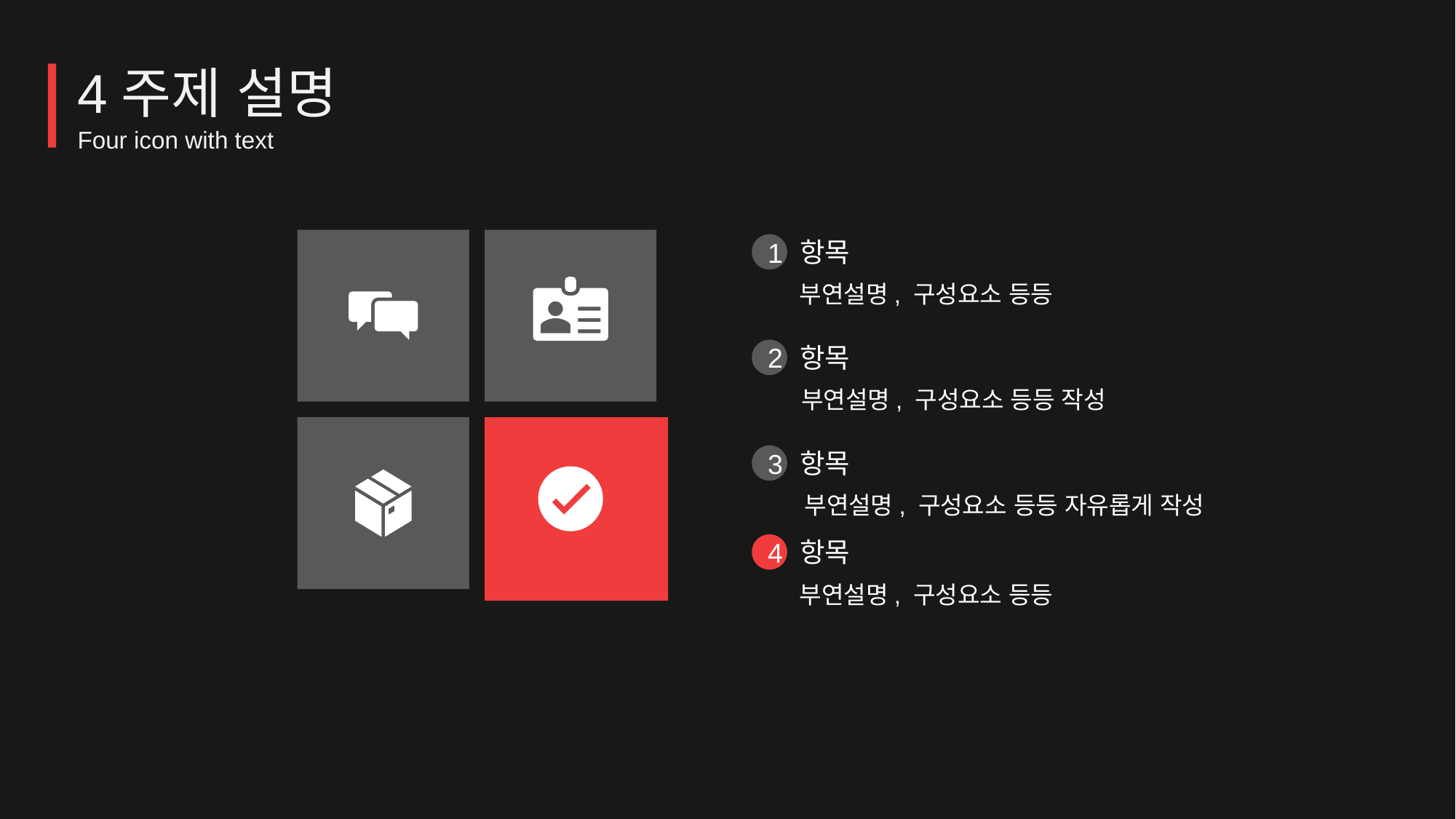

4주제 설명
Four icon with text

항목
1
부연설명, 구성요소 등등

항목
2
부연설명, 구성요소 등등 작성

항목
3

부연설명, 구성요소 등등 자유롭게 작성
항목
4
부연설명, 구성요소 등등